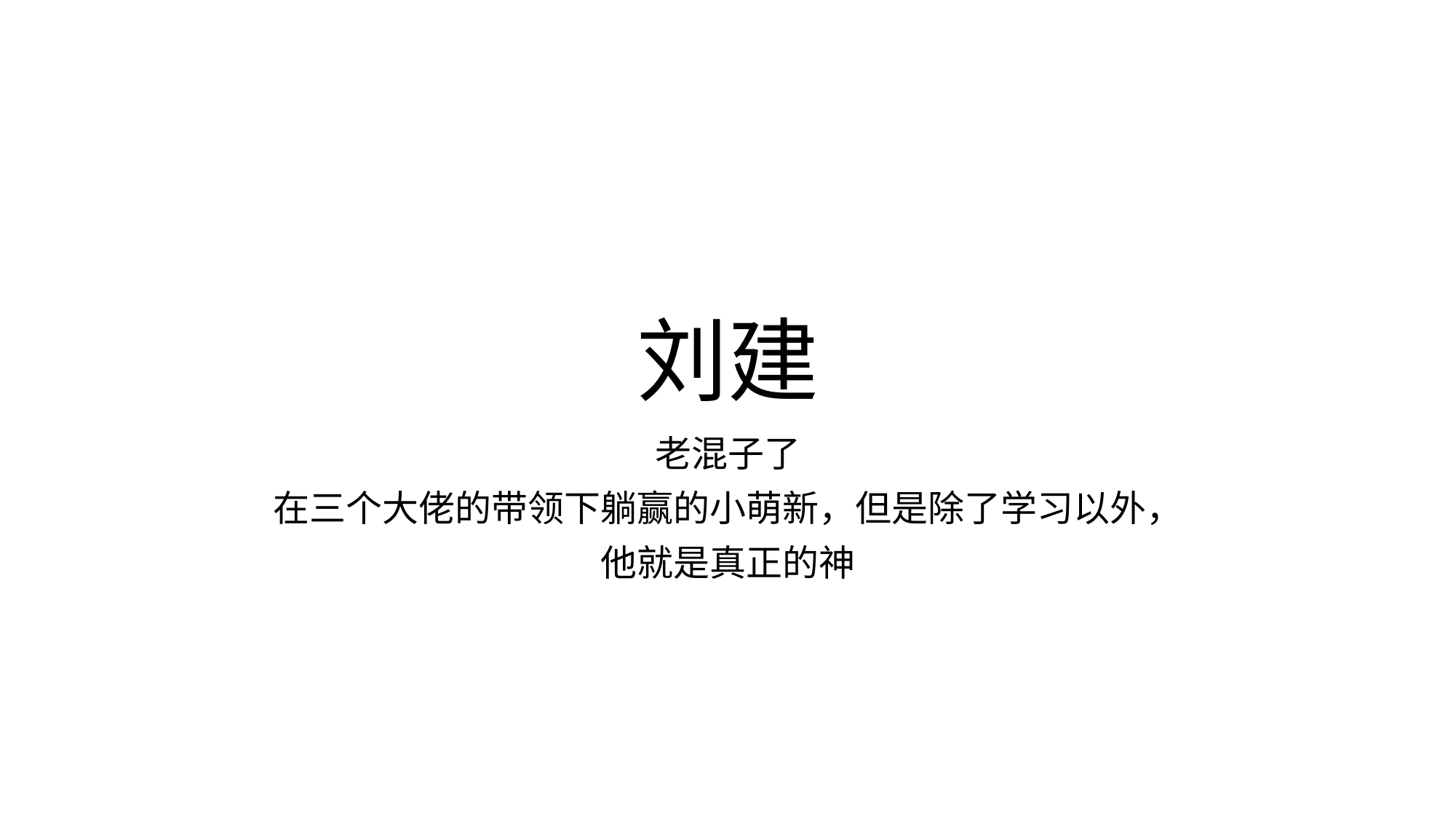

# 刘建
老混子了
在三个大佬的带领下躺赢的小萌新，但是除了学习以外，
他就是真正的神